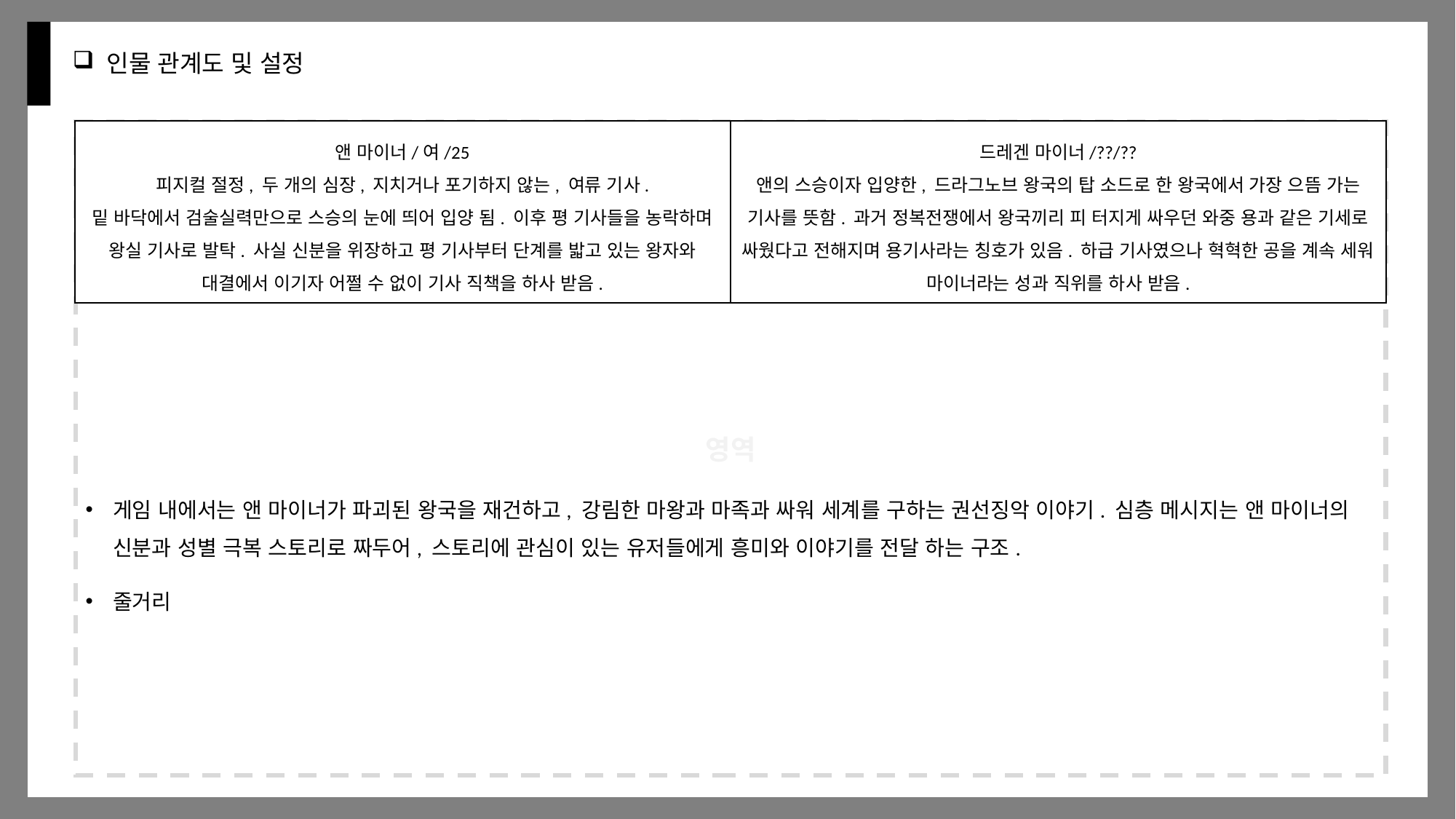

# 인물 관계도 및 설정
앤 마이너/여/25
피지컬 절정, 두 개의 심장, 지치거나 포기하지 않는, 여류 기사.
밑 바닥에서 검술실력만으로 스승의 눈에 띄어 입양 됨. 이후 평 기사들을 농락하며 왕실 기사로 발탁. 사실 신분을 위장하고 평 기사부터 단계를 밟고 있는 왕자와 대결에서 이기자 어쩔 수 없이 기사 직책을 하사 받음.
드레겐 마이너/??/??
앤의 스승이자 입양한, 드라그노브 왕국의 탑 소드로 한 왕국에서 가장 으뜸 가는 기사를 뜻함. 과거 정복전쟁에서 왕국끼리 피 터지게 싸우던 와중 용과 같은 기세로 싸웠다고 전해지며 용기사라는 칭호가 있음. 하급 기사였으나 혁혁한 공을 계속 세워 마이너라는 성과 직위를 하사 받음.
게임 내에서는 앤 마이너가 파괴된 왕국을 재건하고, 강림한 마왕과 마족과 싸워 세계를 구하는 권선징악 이야기. 심층 메시지는 앤 마이너의 신분과 성별 극복 스토리로 짜두어, 스토리에 관심이 있는 유저들에게 흥미와 이야기를 전달 하는 구조.
줄거리